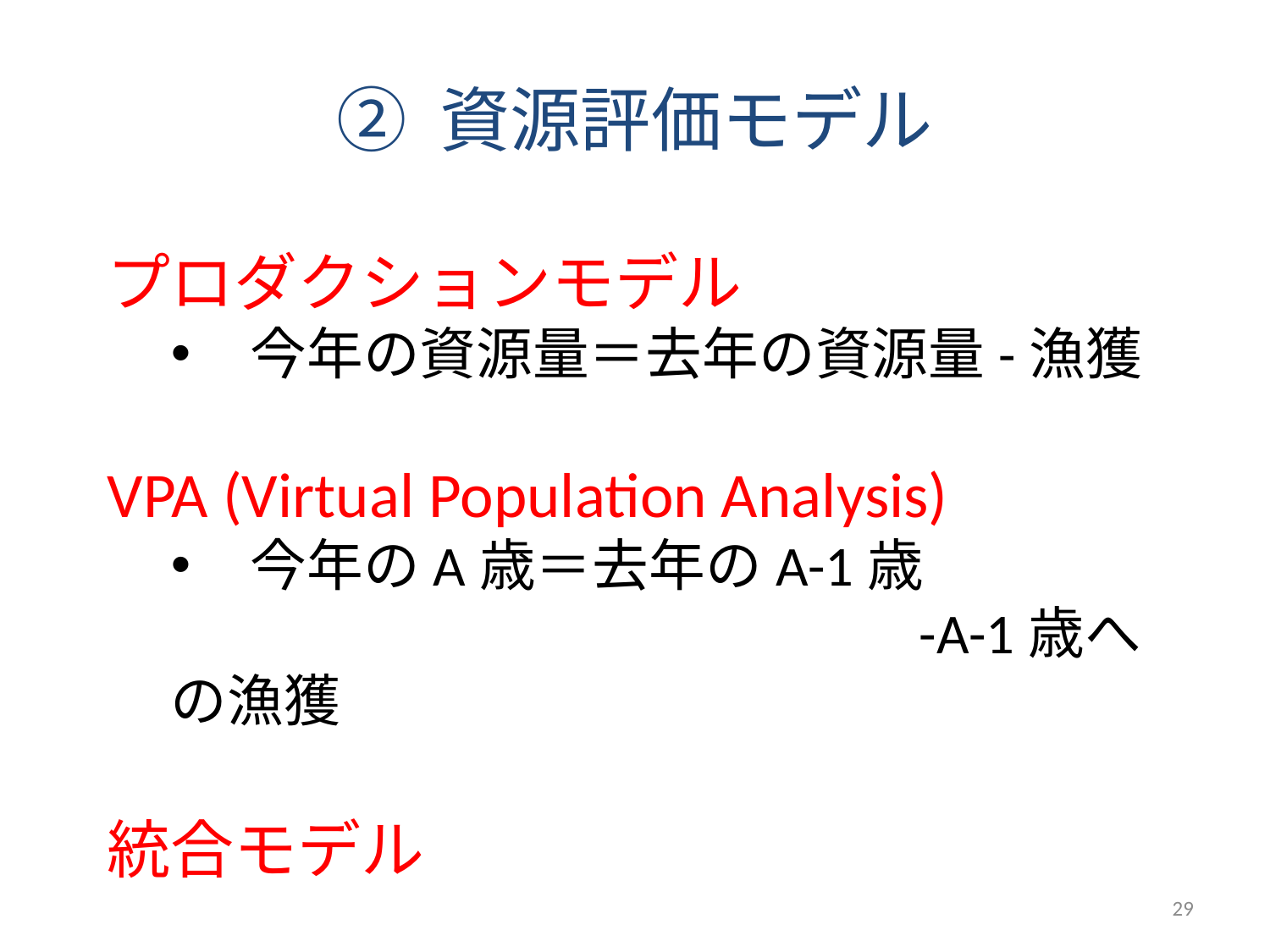

# ② 資源評価モデル
プロダクションモデル
今年の資源量＝去年の資源量-漁獲

VPA (Virtual Population Analysis)
今年のA歳＝去年のA-1歳
　　　　　　　　　　　　　-A-1歳への漁獲

統合モデル
29